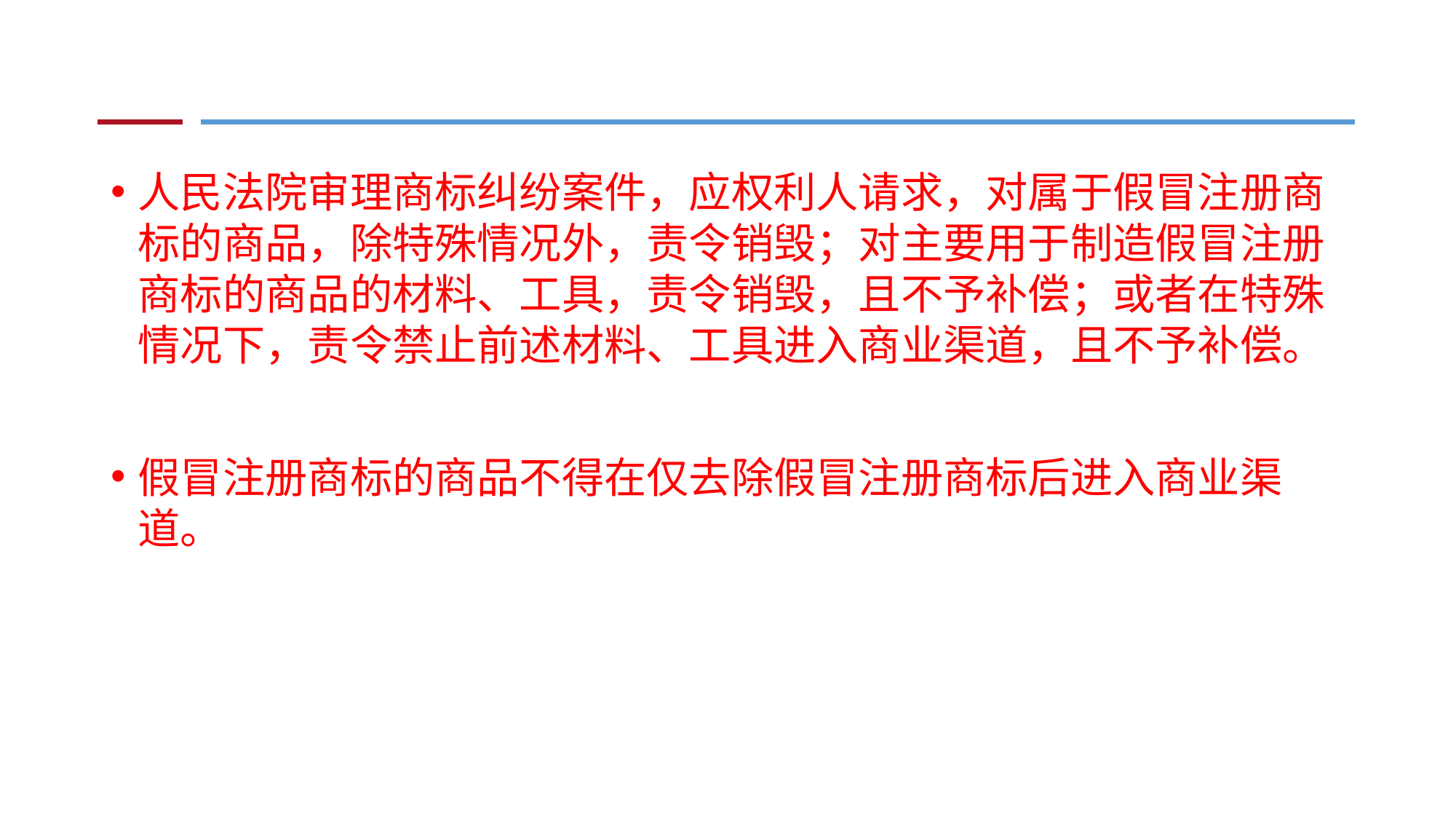

#
人民法院审理商标纠纷案件，应权利人请求，对属于假冒注册商标的商品，除特殊情况外，责令销毁；对主要用于制造假冒注册商标的商品的材料、工具，责令销毁，且不予补偿；或者在特殊情况下，责令禁止前述材料、工具进入商业渠道，且不予补偿。

假冒注册商标的商品不得在仅去除假冒注册商标后进入商业渠道。